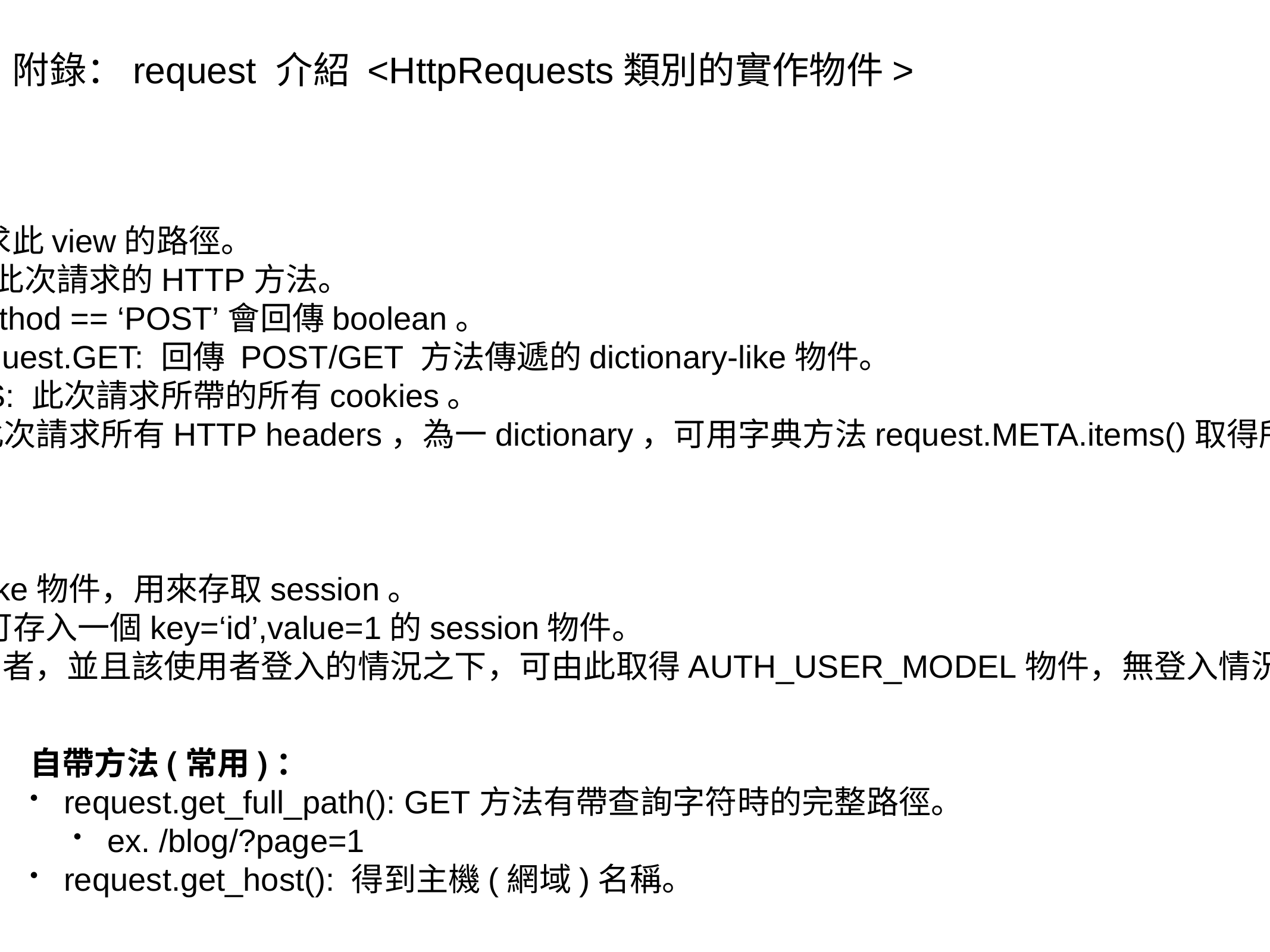

# 附錄：request 介紹 <HttpRequests類別的實作物件>
自帶參數(常用)：
request.path: 請求此view的路徑。
request.method: 此次請求的HTTP方法。
ex. request.method == ‘POST’會回傳boolean。
request.POST/request.GET: 回傳 POST/GET 方法傳遞的dictionary-like物件。
request.COOKIES: 此次請求所帶的所有cookies。
request.META: 此次請求所有HTTP headers，為一dictionary，可用字典方法request.META.items()取得所有key-value。

middle-ware設置的參數：
request.session: 一個dictionary-like物件，用來存取session。
ex. request.session[‘id’] = 1，可存入一個key=‘id’,value=1的session物件。
request.user: 如果網站有設置使用者，並且該使用者登入的情況之下，可由此取得AUTH_USER_MODEL物件，無登入情況之下會獲得AnonymousUser物件。
自帶方法(常用)：
request.get_full_path(): GET方法有帶查詢字符時的完整路徑。
ex. /blog/?page=1
request.get_host(): 得到主機(網域)名稱。